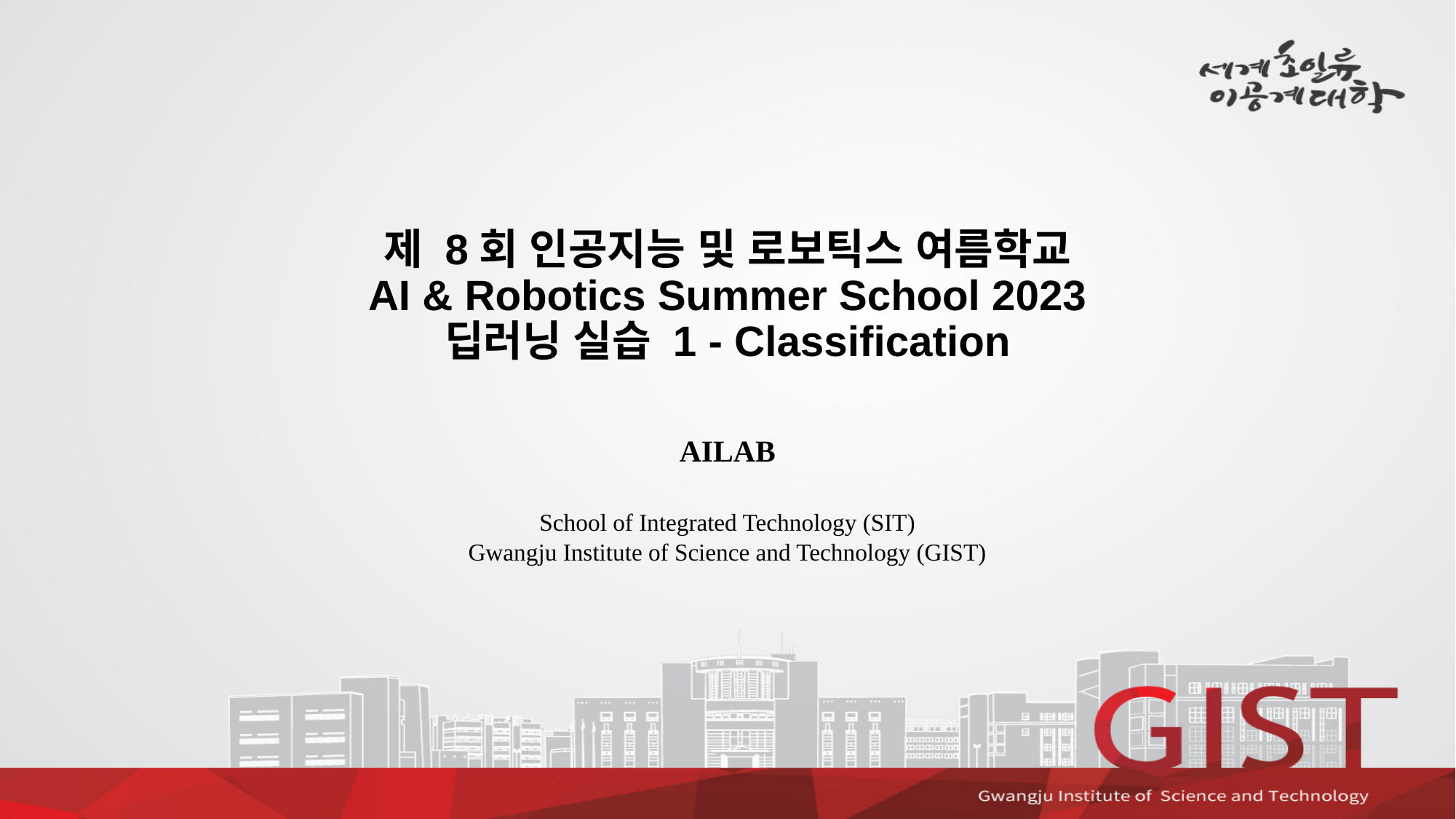

# 제 8회 인공지능 및 로보틱스 여름학교 AI & Robotics Summer School 2023 딥러닝 실습 1 - Classification
AILAB

School of Integrated Technology (SIT)
Gwangju Institute of Science and Technology (GIST)
1